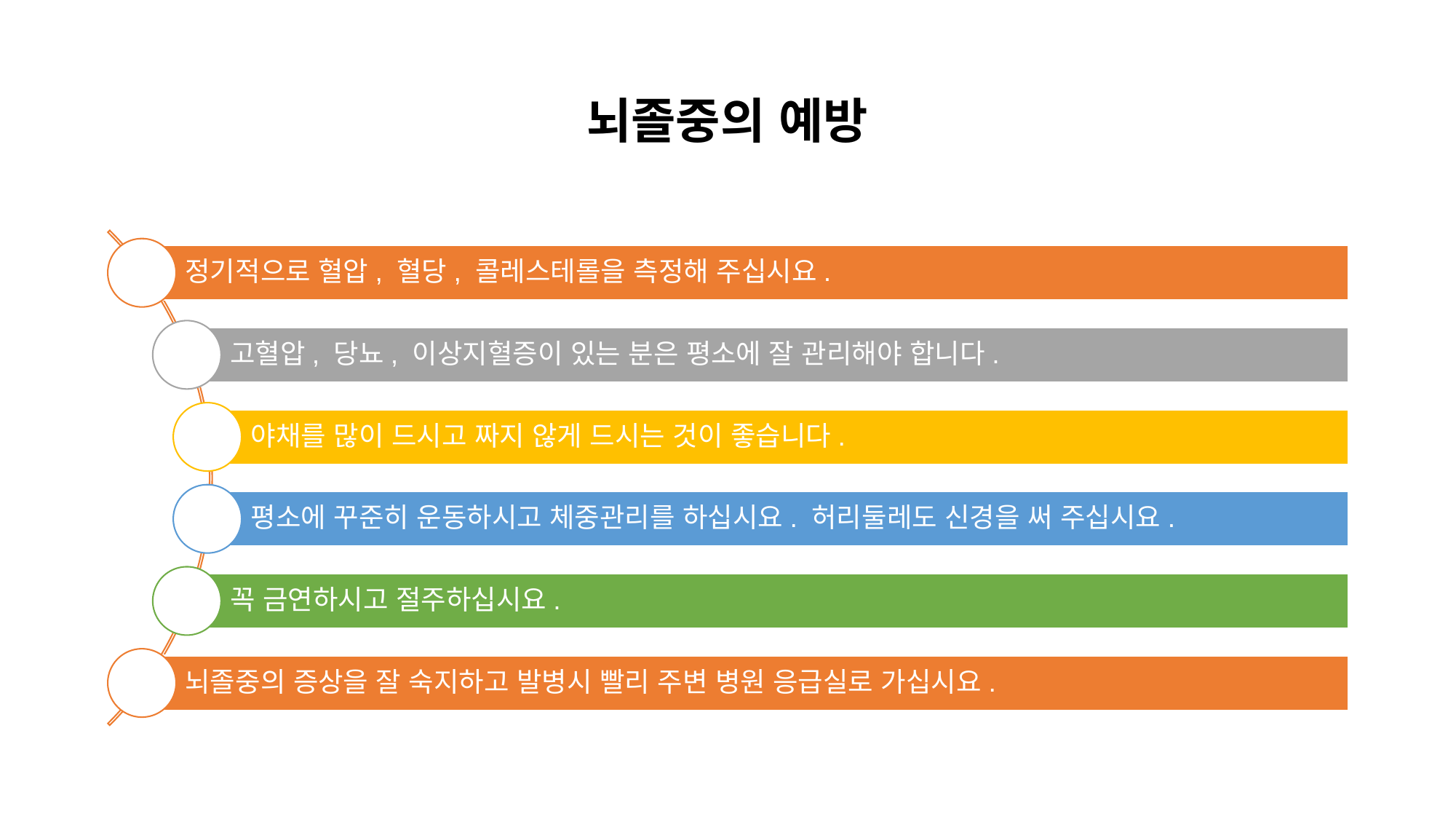

# 뇌졸중의 예방
정기적으로 혈압, 혈당, 콜레스테롤을 측정해 주십시요.
고혈압, 당뇨, 이상지혈증이 있는 분은 평소에 잘 관리해야 합니다.
야채를 많이 드시고 짜지 않게 드시는 것이 좋습니다.
평소에 꾸준히 운동하시고 체중관리를 하십시요. 허리둘레도 신경을 써 주십시요.
꼭 금연하시고 절주하십시요.
뇌졸중의 증상을 잘 숙지하고 발병시 빨리 주변 병원 응급실로 가십시요.